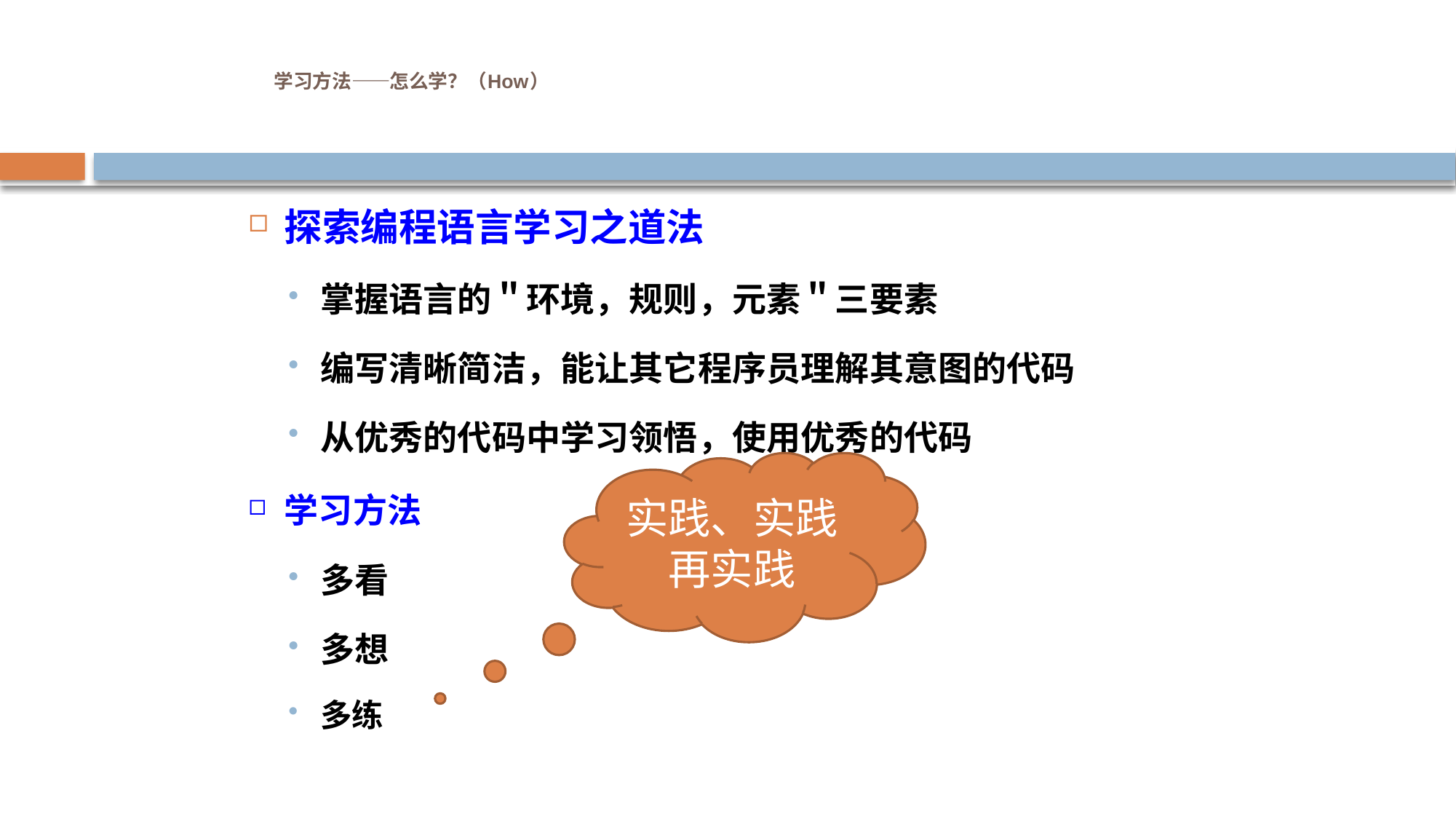

# 学习方法——怎么学？（How）
探索编程语言学习之道法
掌握语言的＂环境，规则，元素＂三要素
编写清晰简洁，能让其它程序员理解其意图的代码
从优秀的代码中学习领悟，使用优秀的代码

学习方法
多看
多想
多练

实践、实践再实践